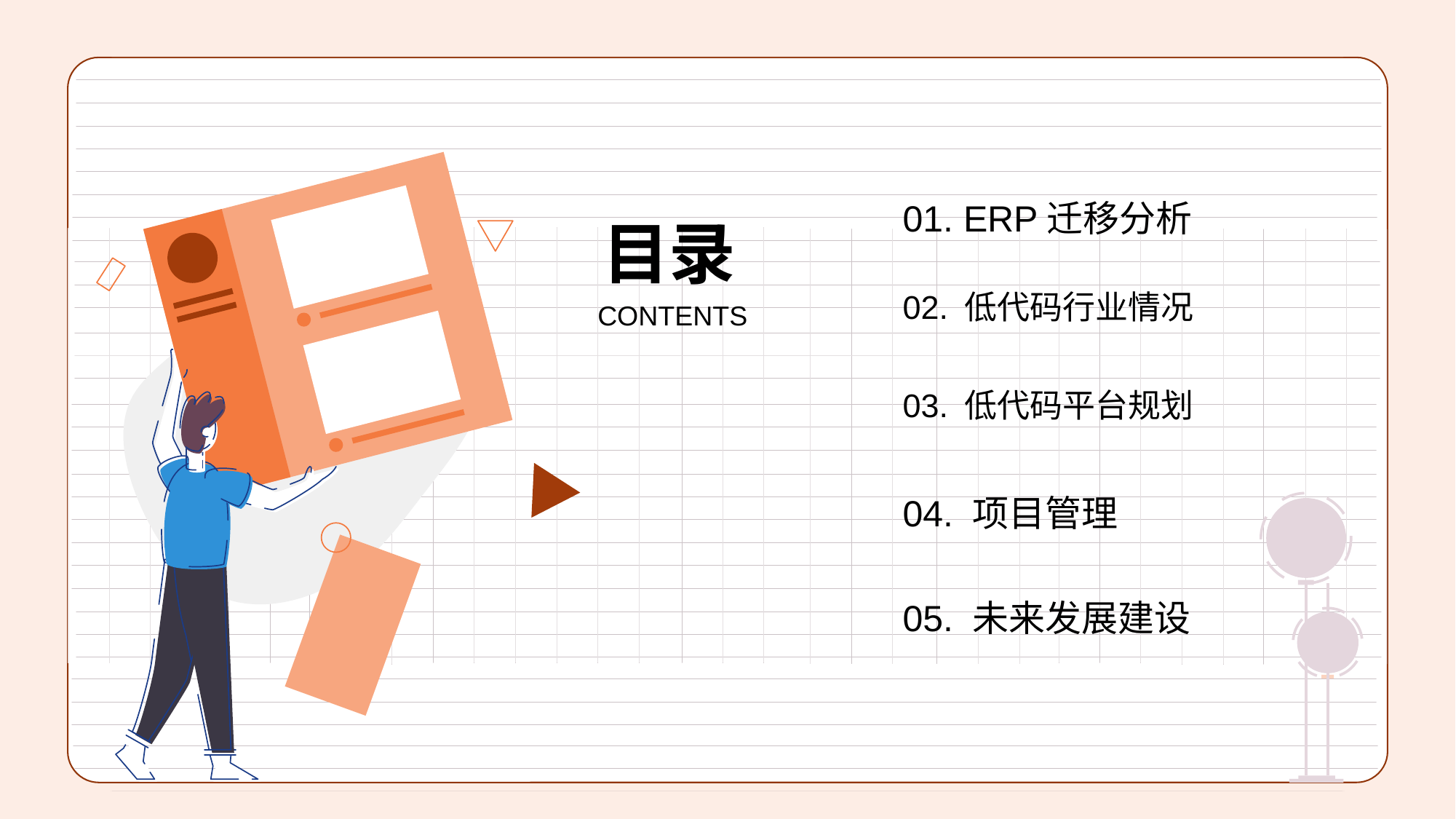

01. ERP迁移分析
02. 低代码行业情况
03. 低代码平台规划
04. 项目管理
05. 未来发展建设